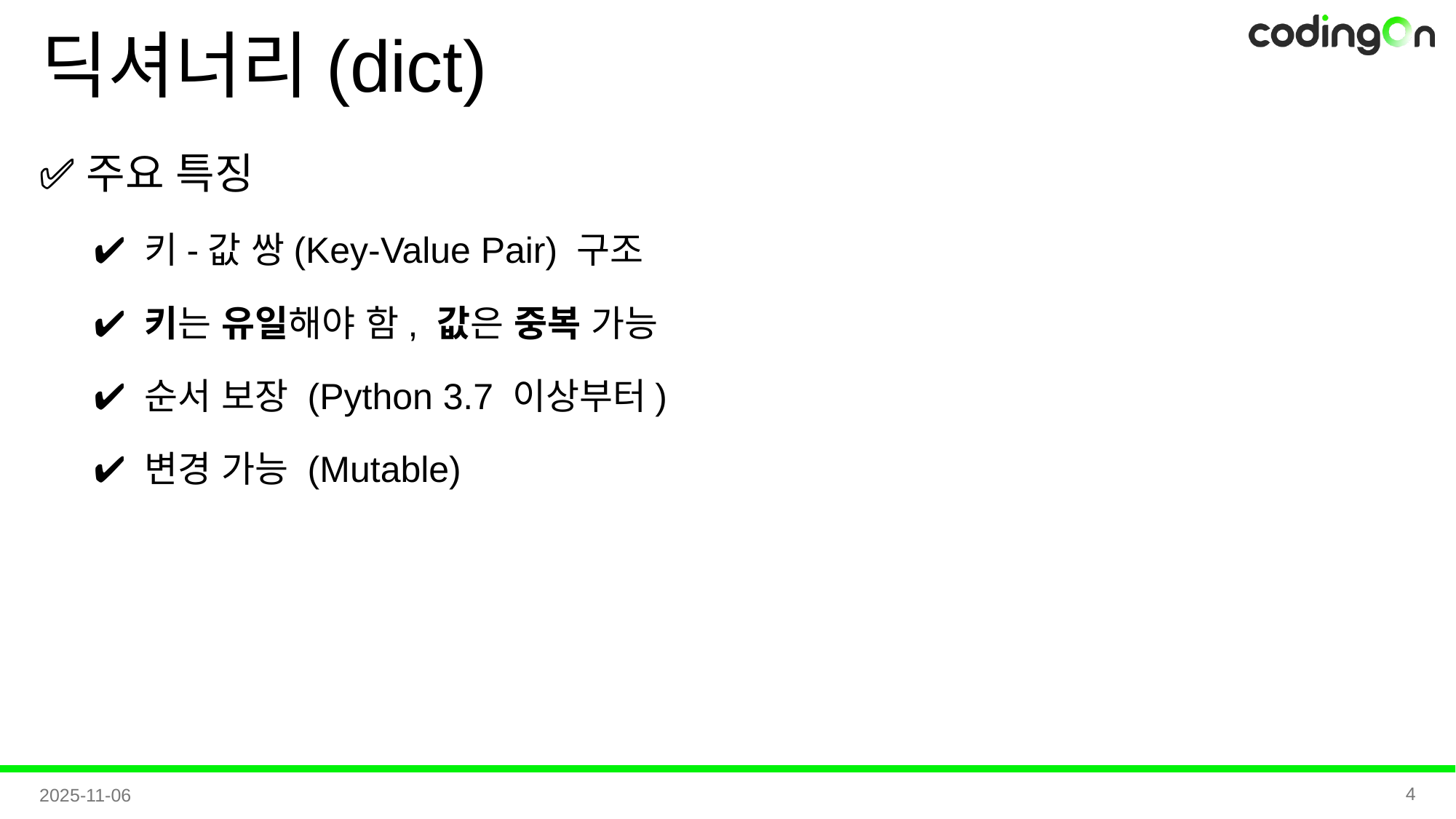

# 딕셔너리(dict)
✅주요 특징
✔️ 키-값 쌍(Key-Value Pair) 구조
✔️ 키는 유일해야 함, 값은 중복 가능
✔️ 순서 보장 (Python 3.7 이상부터)
✔️ 변경 가능 (Mutable)
4
2025-11-06